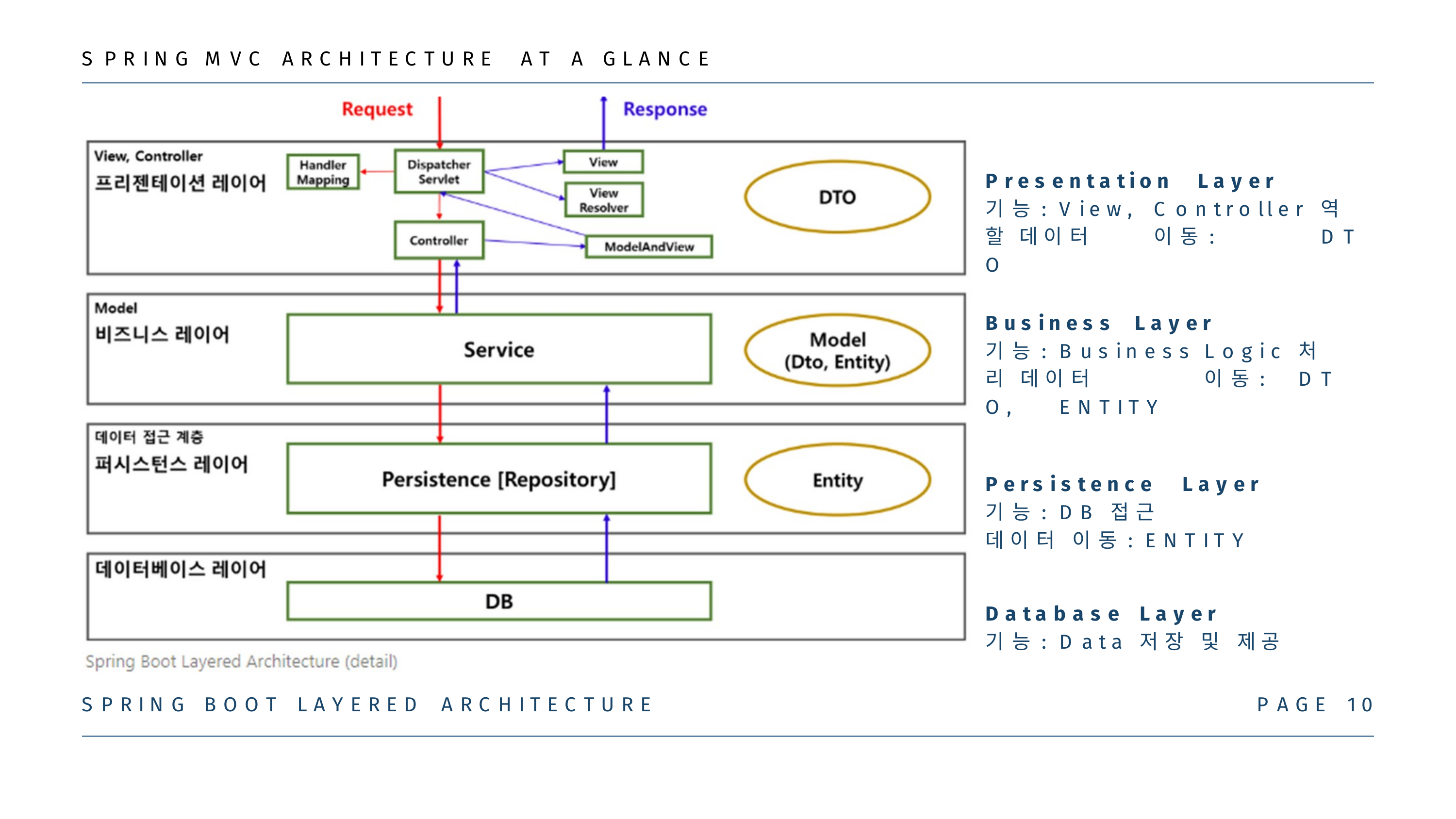

S P R I N G	M V C	A R C H I T E C T U R E	A T	A	G L A N C E

P r e s e n t a t i o n	L a y e r
기 능 :	V i e w ,		C o n t r o l l e r	역 할  데 이 터		이 동 :	D T O
B u s i n e s s
L a y e r
기 능 :	B u s i n e s s	L o g i c	처 리  데 이 터		이 동 :	D T O ,	E N T I T Y

P e r s i s t e n c e	L a y e r
기 능 :	D B	접 근
데 이 터	이 동 :	E N T I T Y

D a t a b a s e	L a y e r
기 능 :	D a t a	저 장	및	제 공
S P R I N G
B O O T
L A Y E R E D
A R C H I T E C T U R E
P A G E	1 0